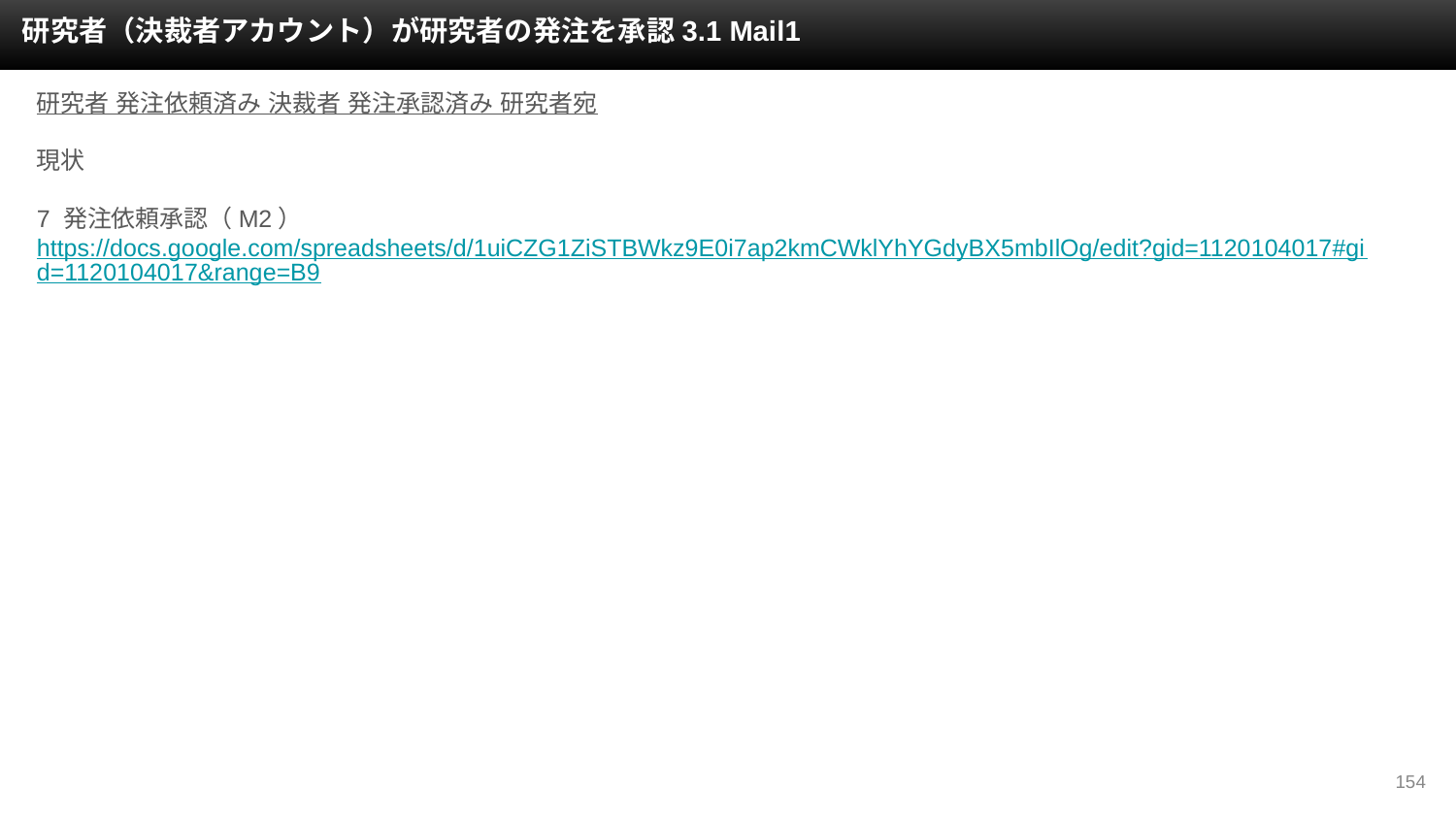

研究者（決裁者アカウント）が研究者の発注を承認3.1 Mail1
研究者 発注依頼済み 決裁者 発注承認済み 研究者宛

現状

7 発注依頼承認（M2）
https://docs.google.com/spreadsheets/d/1uiCZG1ZiSTBWkz9E0i7ap2kmCWklYhYGdyBX5mbIlOg/edit?gid=1120104017#gid=1120104017&range=B9

154